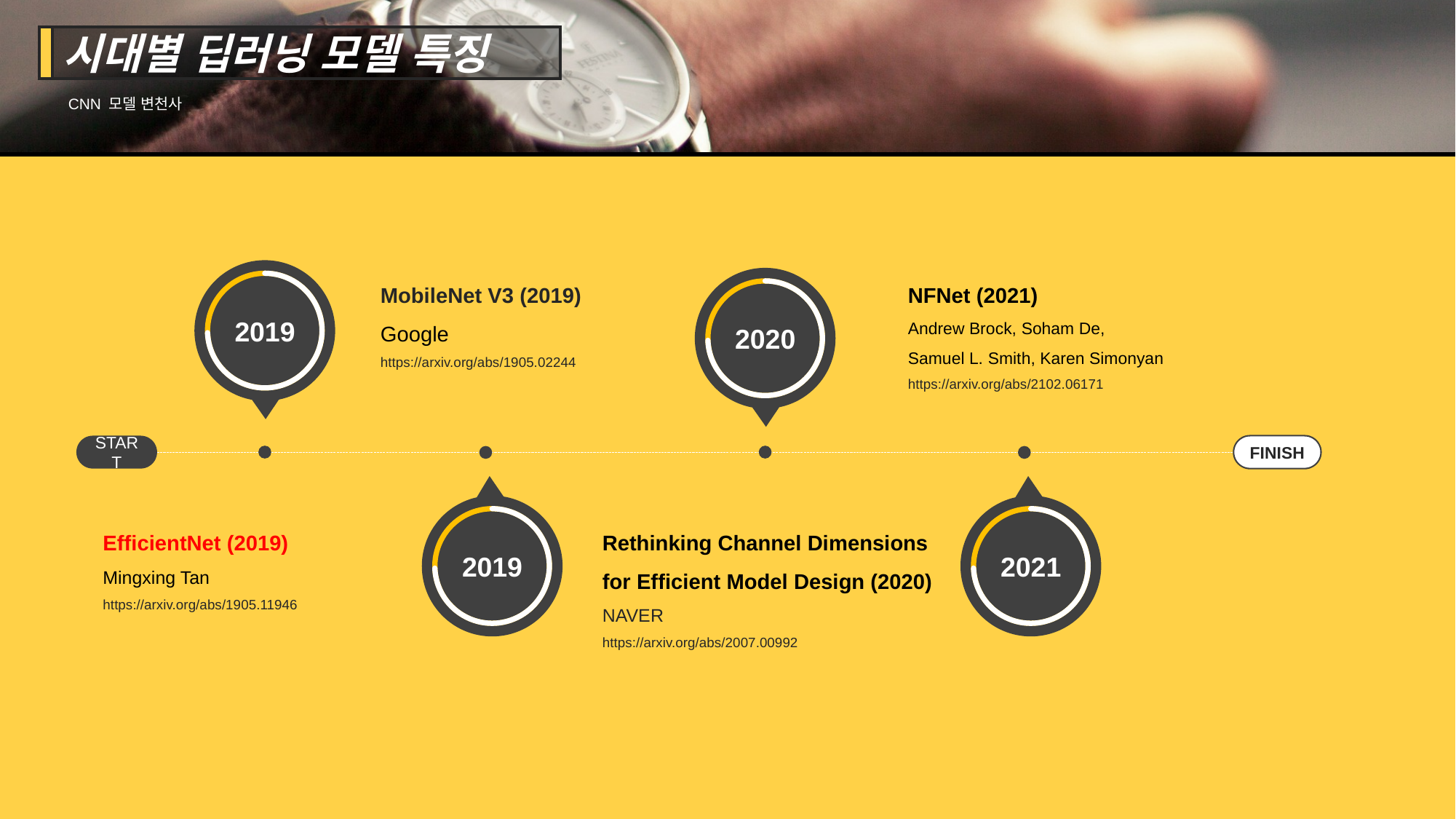

시대별 딥러닝 모델 특징
CNN 모델 변천사
2019

MobileNet V3 (2019)
Google
https://arxiv.org/abs/1905.02244
NFNet (2021)
Andrew Brock, Soham De, 
Samuel L. Smith, Karen Simonyan
https://arxiv.org/abs/2102.06171
2020

FINISH
START

2019

2021

EfficientNet (2019)
Mingxing Tan
https://arxiv.org/abs/1905.11946
Rethinking Channel Dimensions
for Efficient Model Design (2020)
NAVER
https://arxiv.org/abs/2007.00992